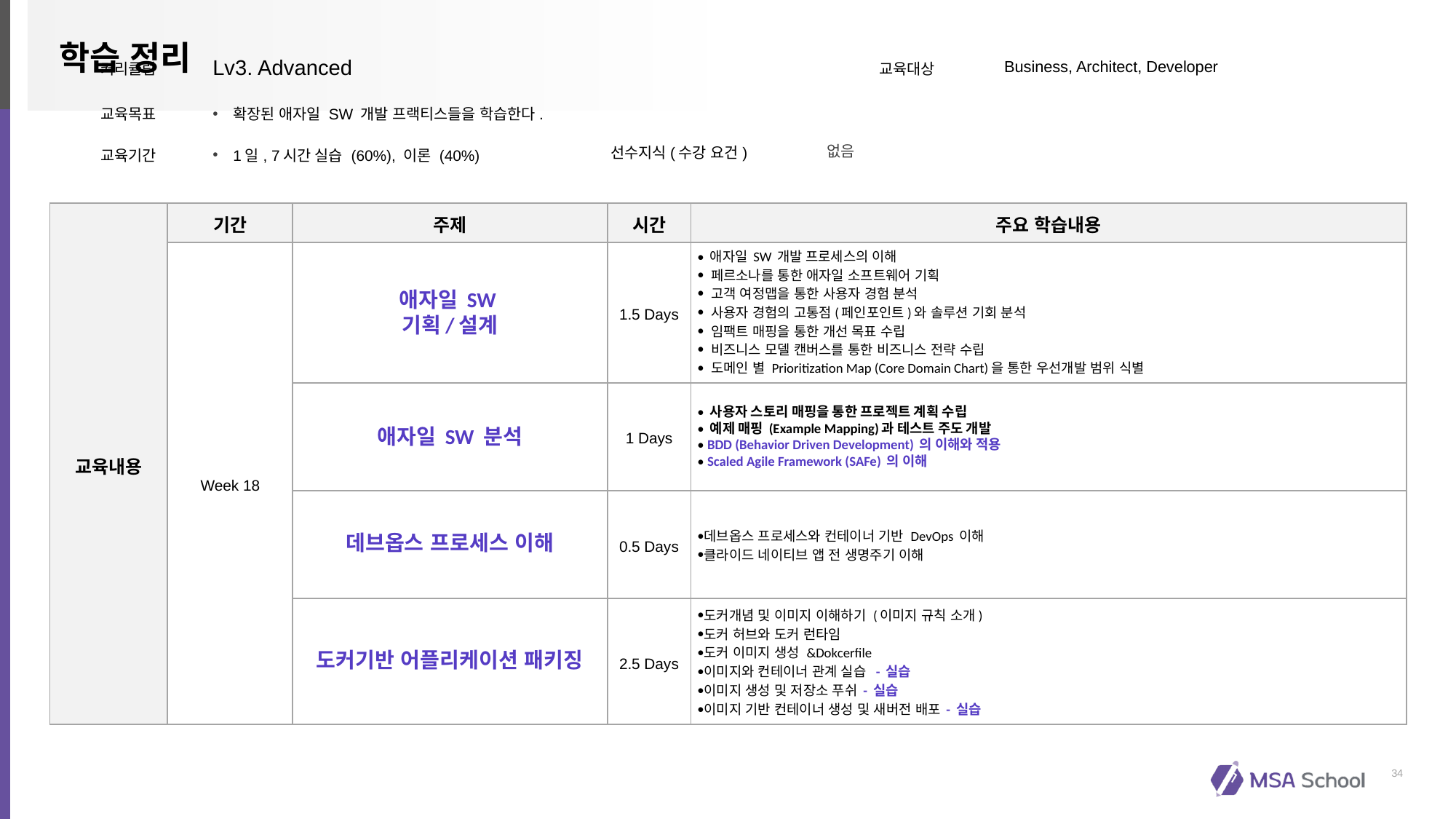

| 커리큘럼 | Lv3. Advanced |  | 교육대상 | Business, Architect, Developer |
| --- | --- | --- | --- | --- |
| 교육목표 | 확장된 애자일 SW 개발 프랙티스들을 학습한다. |  |  |  |
| 교육기간 | 1일, 7시간 실습 (60%), 이론 (40%) | 선수지식(수강 요건) | 없음 |  |
| 교육내용 | 기간 | 주제 | 시간 | 주요 학습내용 |
| --- | --- | --- | --- | --- |
|  | Week 18 | 애자일 SW 기획/설계 | 1.5 Days | 애자일 SW 개발 프로세스의 이해 페르소나를 통한 애자일 소프트웨어 기획 고객 여정맵을 통한 사용자 경험 분석 사용자 경험의 고통점(페인포인트)와 솔루션 기회 분석 임팩트 매핑을 통한 개선 목표 수립 비즈니스 모델 캔버스를 통한 비즈니스 전략 수립 도메인 별 Prioritization Map (Core Domain Chart)을 통한 우선개발 범위 식별 |
|  |  | 애자일 SW 분석 | 1 Days | 사용자 스토리 매핑을 통한 프로젝트 계획 수립 예제 매핑 (Example Mapping)과 테스트 주도 개발 BDD (Behavior Driven Development) 의 이해와 적용 Scaled Agile Framework (SAFe) 의 이해 |
|  |  | 데브옵스 프로세스 이해 | 0.5 Days | 데브옵스 프로세스와 컨테이너 기반 DevOps 이해 클라이드 네이티브 앱 전 생명주기 이해 |
|  |  | 도커기반 어플리케이션 패키징 | 2.5 Days | 도커개념 및 이미지 이해하기 (이미지 규칙 소개) 도커 허브와 도커 런타임 도커 이미지 생성 &Dokcerfile 이미지와 컨테이너 관계 실습 - 실습 이미지 생성 및 저장소 푸쉬 - 실습 이미지 기반 컨테이너 생성 및 새버전 배포 - 실습 |